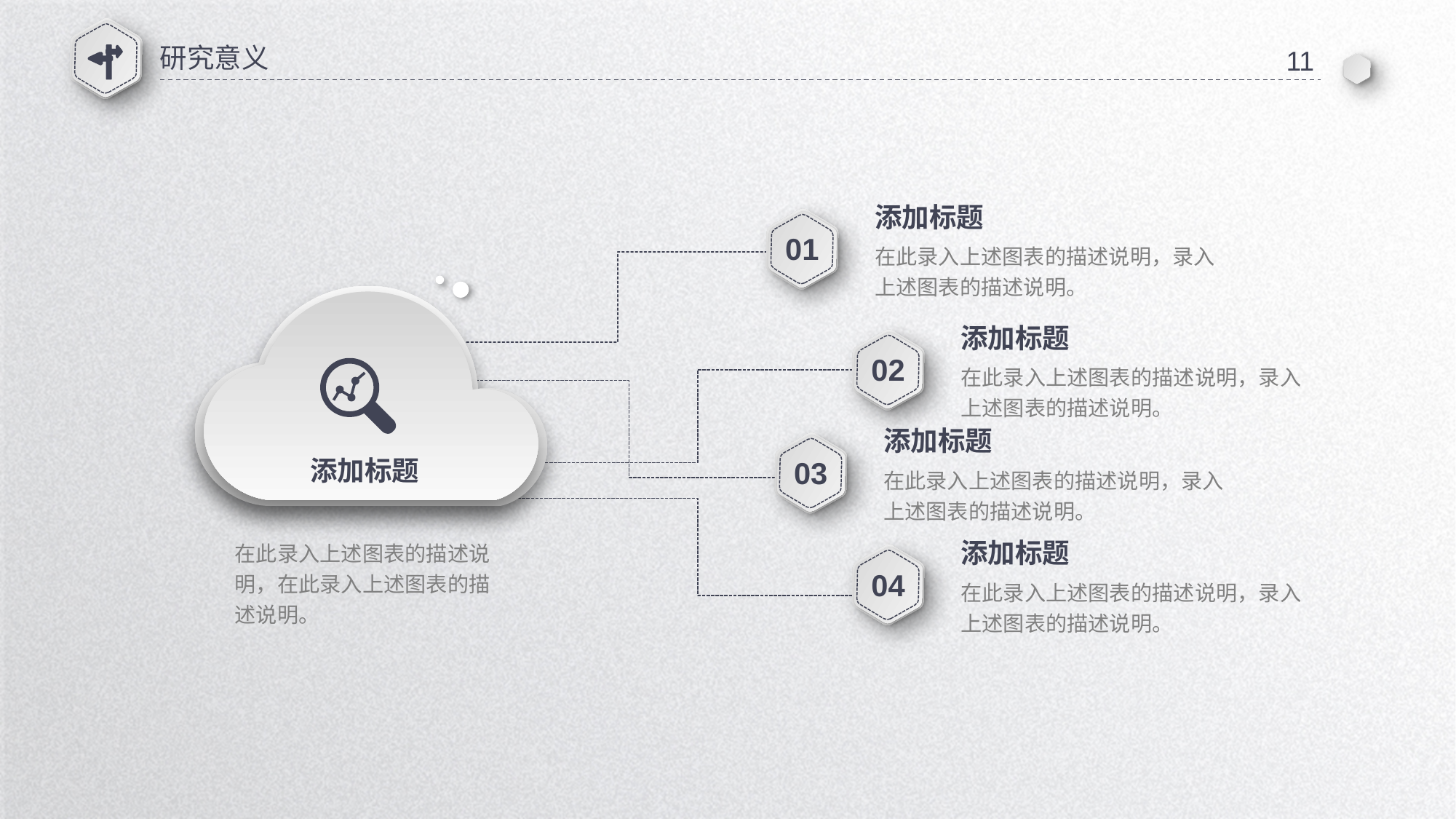

研究意义
11

添加标题

01
在此录入上述图表的描述说明，录入上述图表的描述说明。

添加标题

02
在此录入上述图表的描述说明，录入上述图表的描述说明。

添加标题

03
添加标题
在此录入上述图表的描述说明，录入上述图表的描述说明。
在此录入上述图表的描述说明，在此录入上述图表的描述说明。
添加标题

04
在此录入上述图表的描述说明，录入上述图表的描述说明。